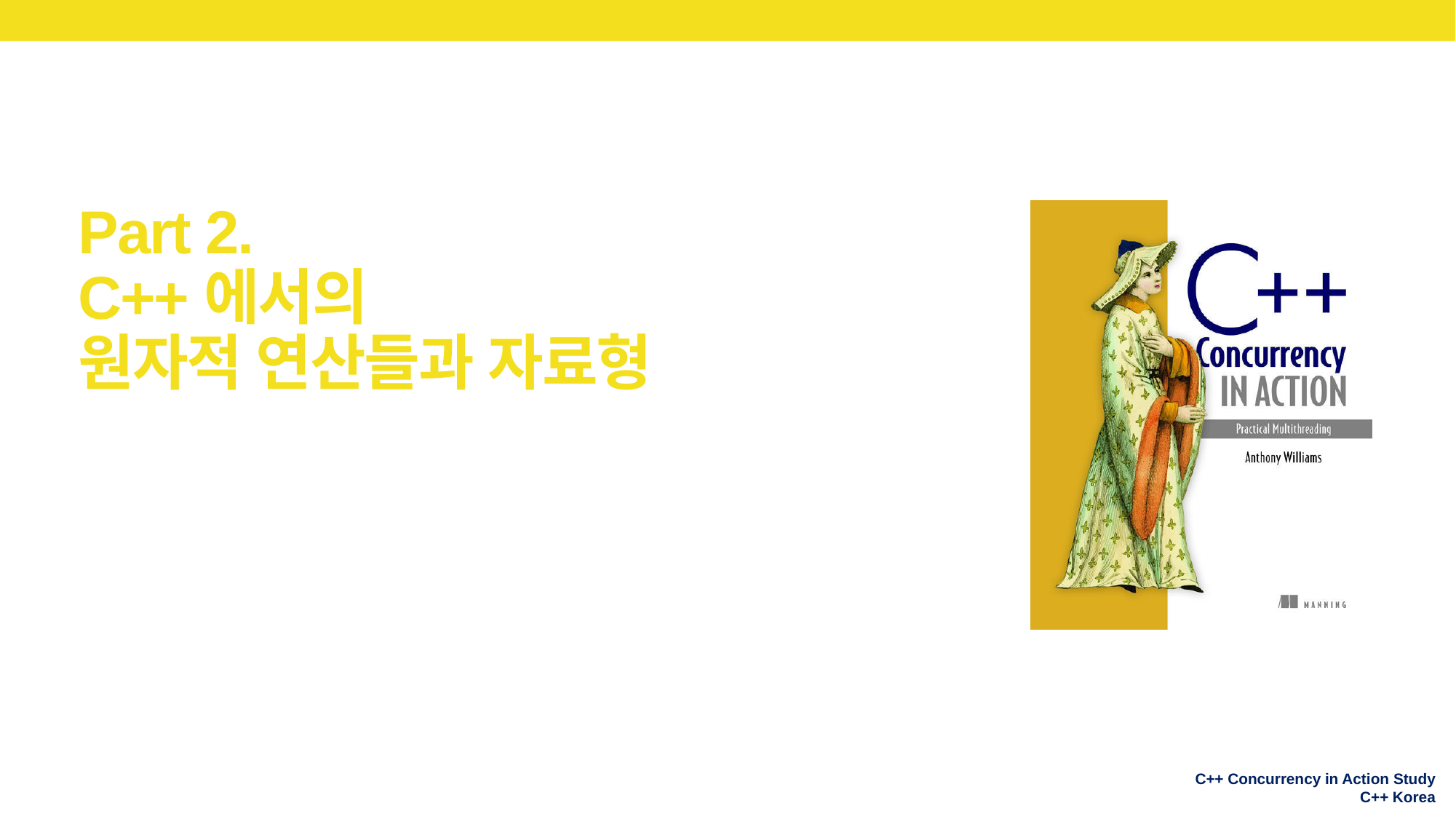

# Part 2. C++에서의 원자적 연산들과 자료형
30